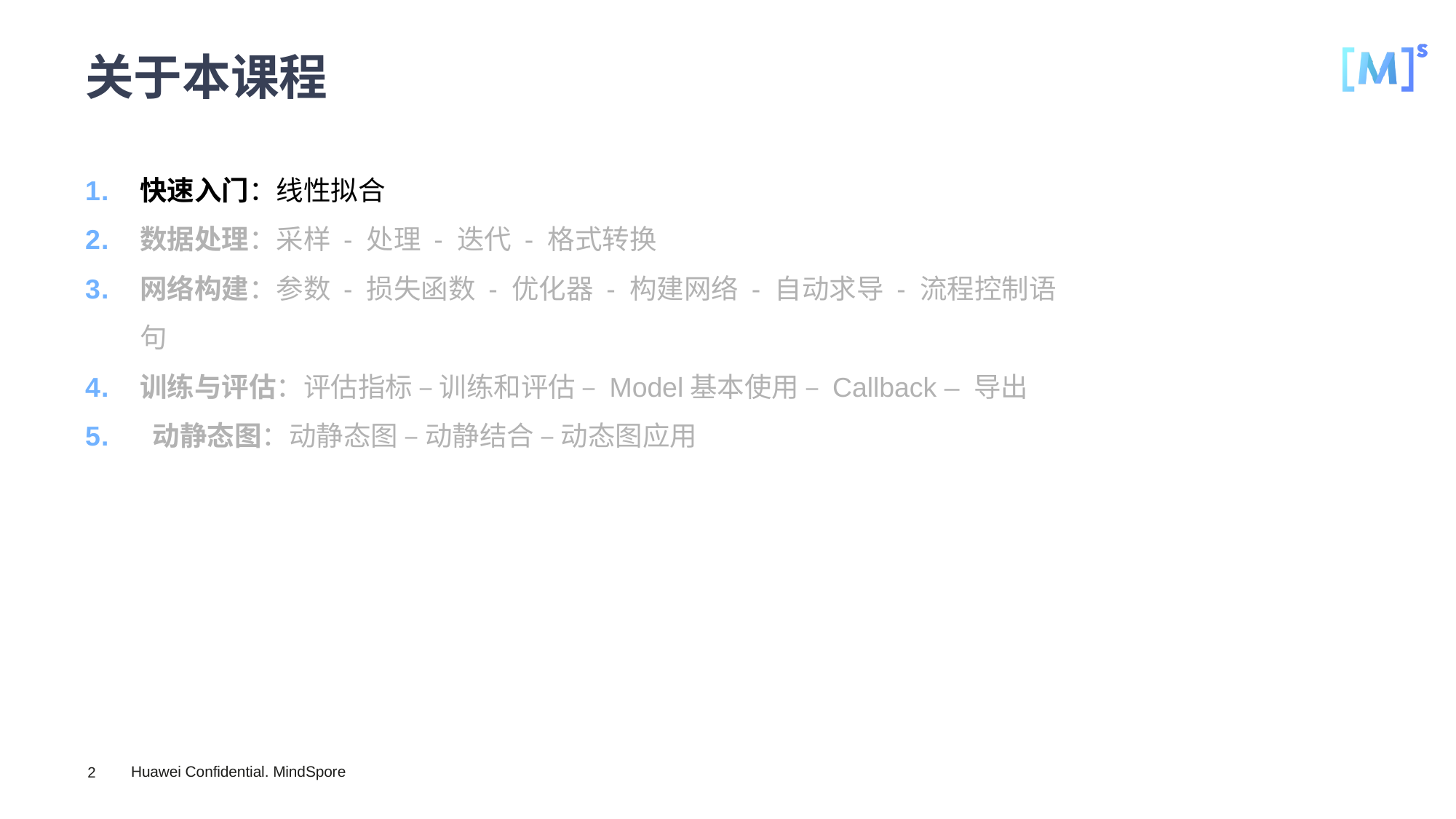

# 关于本课程
快速入门：线性拟合
数据处理：采样 - 处理 - 迭代 - 格式转换
网络构建：参数 - 损失函数 - 优化器 - 构建网络 - 自动求导 - 流程控制语句
训练与评估：评估指标 – 训练和评估 – Model基本使用 – Callback – 导出
 动静态图：动静态图 – 动静结合 – 动态图应用